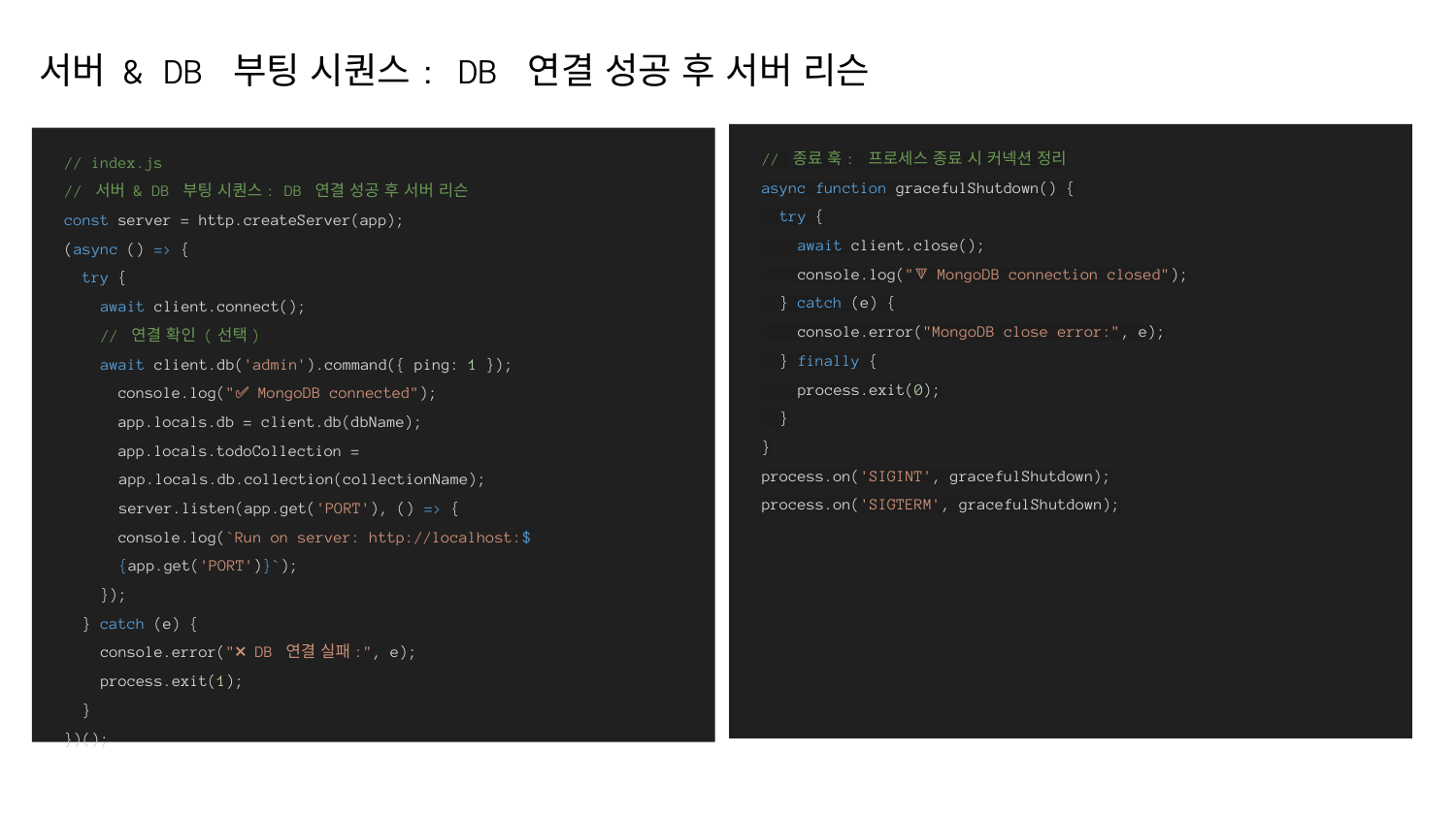

서버 & DB 부팅 시퀀스: DB 연결 성공 후 서버 리슨
// 종료 훅: 프로세스 종료 시 커넥션 정리
async function gracefulShutdown() {
  try {
    await client.close();
    console.log("🔻 MongoDB connection closed");
  } catch (e) {
    console.error("MongoDB close error:", e);
  } finally {
    process.exit(0);
  }
}
process.on('SIGINT', gracefulShutdown);
process.on('SIGTERM', gracefulShutdown);

// index.js
// 서버 & DB 부팅 시퀀스: DB 연결 성공 후 서버 리슨
const server = http.createServer(app);
(async () => {
  try {
    await client.connect();
    // 연결 확인 (선택)
    await client.db('admin').command({ ping: 1 });
      console.log("✅ MongoDB connected");
      app.locals.db = client.db(dbName);
      app.locals.todoCollection = app.locals.db.collection(collectionName);
server.listen(app.get('PORT'), () => {
      console.log(`Run on server: http://localhost:${app.get('PORT')}`);
    });
  } catch (e) {
    console.error("❌ DB 연결 실패:", e);
    process.exit(1);
  }
})();